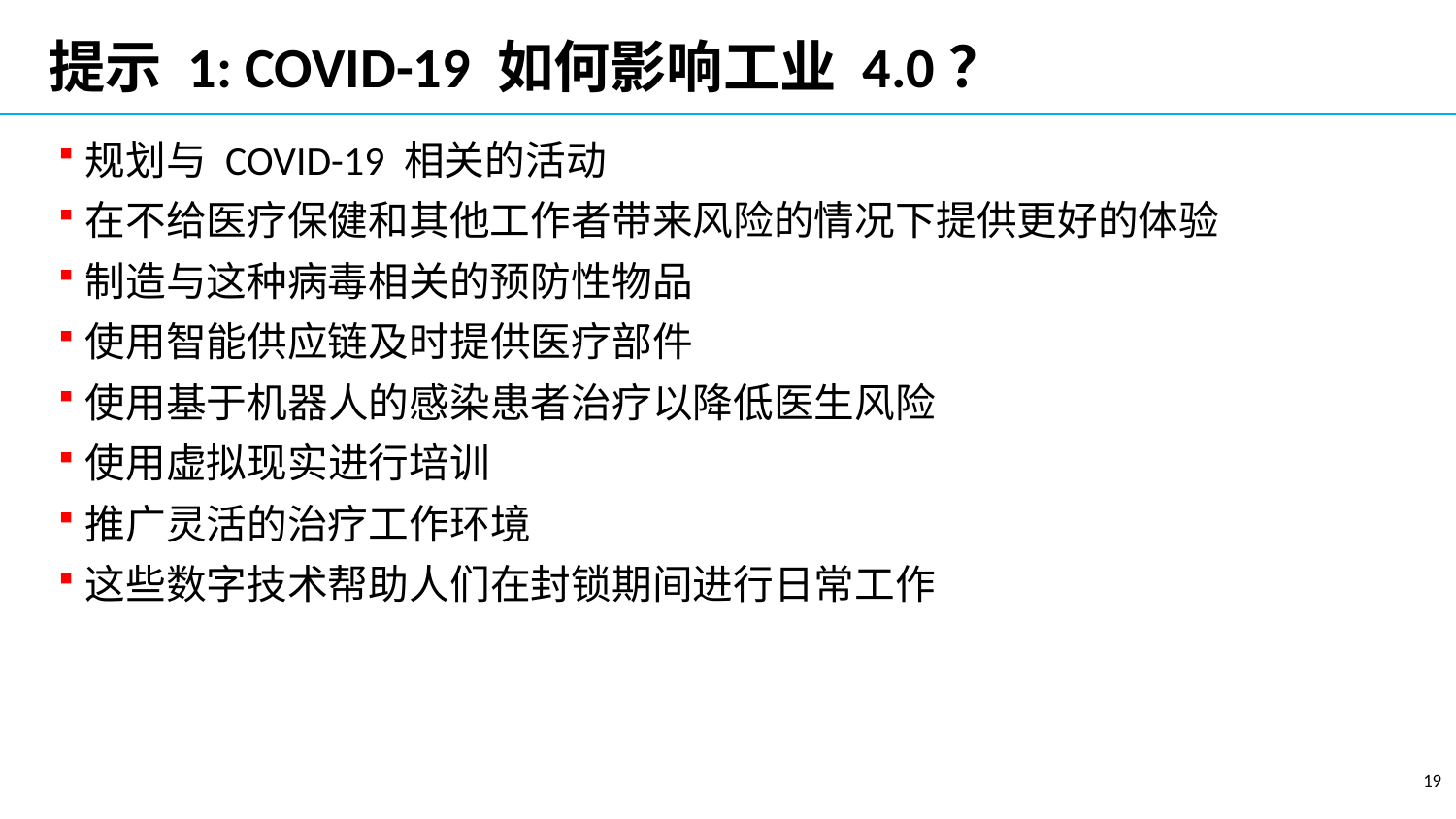

# 提示 1: COVID-19 如何影响工业 4.0？

规划与 COVID-19 相关的活动
在不给医疗保健和其他工作者带来风险的情况下提供更好的体验
制造与这种病毒相关的预防性物品
使用智能供应链及时提供医疗部件
使用基于机器人的感染患者治疗以降低医生风险
使用虚拟现实进行培训
推广灵活的治疗工作环境
这些数字技术帮助人们在封锁期间进行日常工作
19